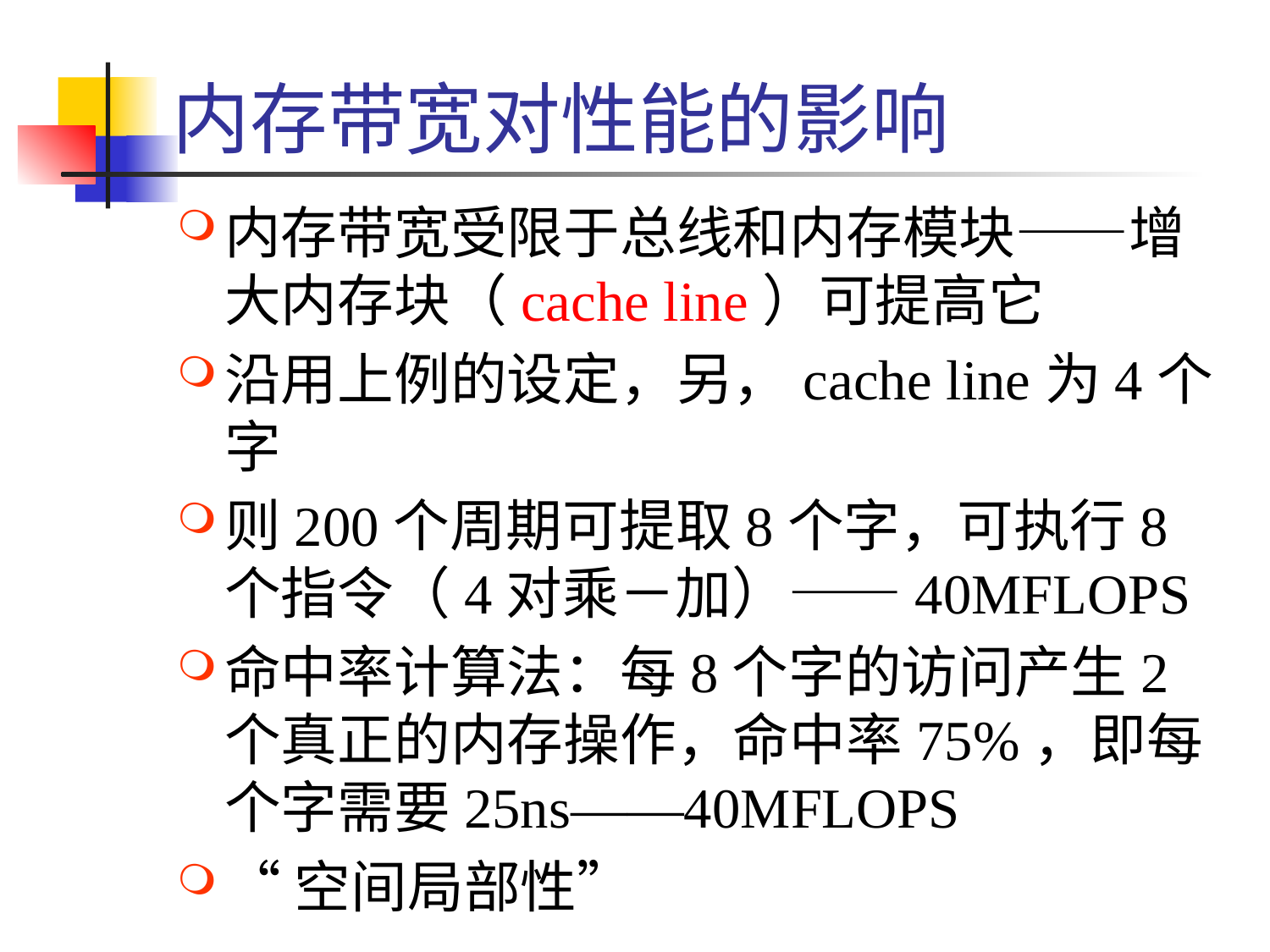

# 内存带宽对性能的影响
内存带宽受限于总线和内存模块——增大内存块（cache line）可提高它
沿用上例的设定，另，cache line为4个字
则200个周期可提取8个字，可执行8个指令（4对乘－加）——40MFLOPS
命中率计算法：每8个字的访问产生2个真正的内存操作，命中率75%，即每个字需要25ns——40MFLOPS
“空间局部性”